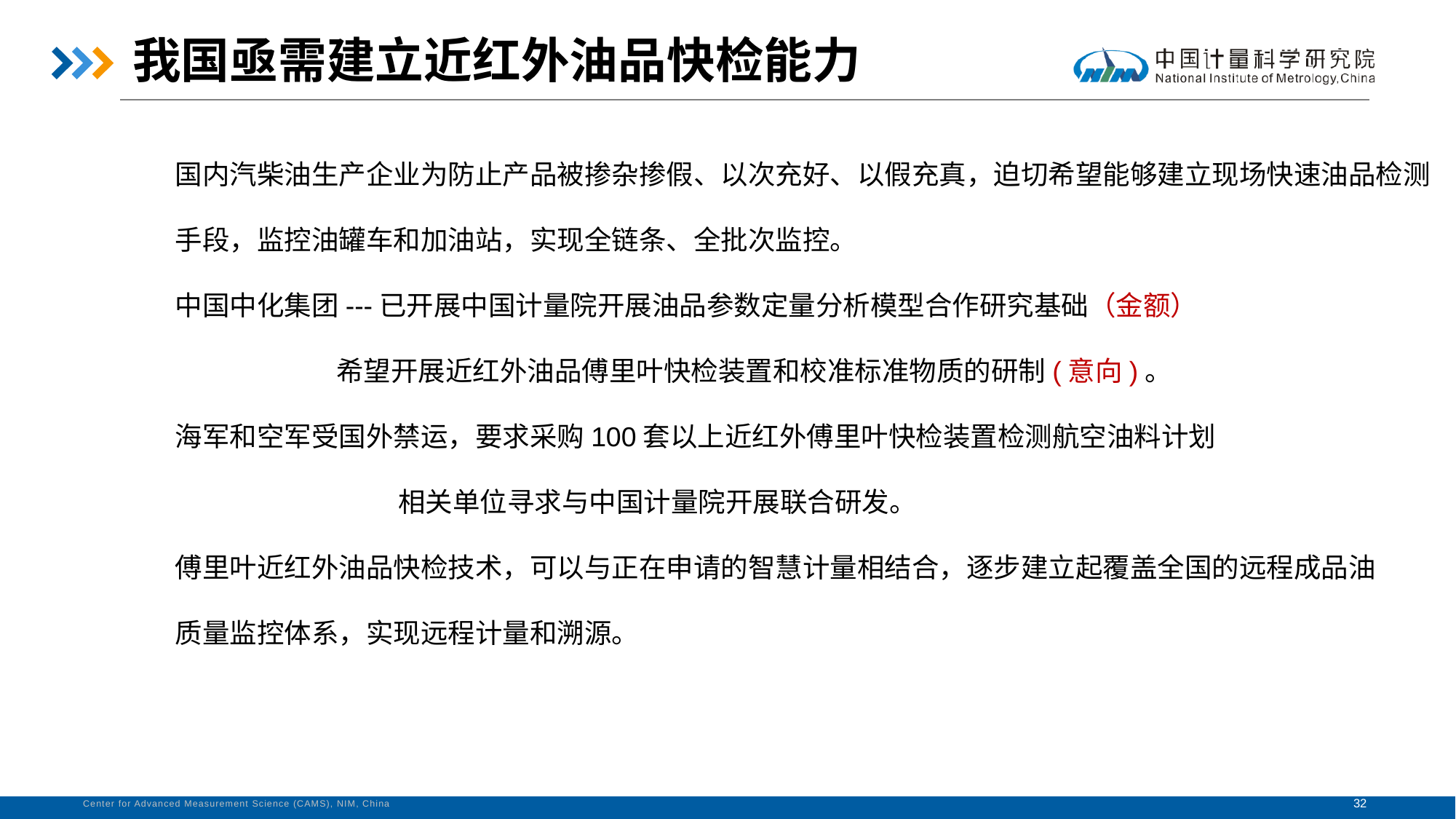

我国亟需建立近红外油品快检能力
国内汽柴油生产企业为防止产品被掺杂掺假、以次充好、以假充真，迫切希望能够建立现场快速油品检测
手段，监控油罐车和加油站，实现全链条、全批次监控。
中国中化集团---已开展中国计量院开展油品参数定量分析模型合作研究基础（金额）
                         希望开展近红外油品傅里叶快检装置和校准标准物质的研制(意向)。
海军和空军受国外禁运，要求采购100套以上近红外傅里叶快检装置检测航空油料计划
                                   相关单位寻求与中国计量院开展联合研发。
傅里叶近红外油品快检技术，可以与正在申请的智慧计量相结合，逐步建立起覆盖全国的远程成品油
质量监控体系，实现远程计量和溯源。